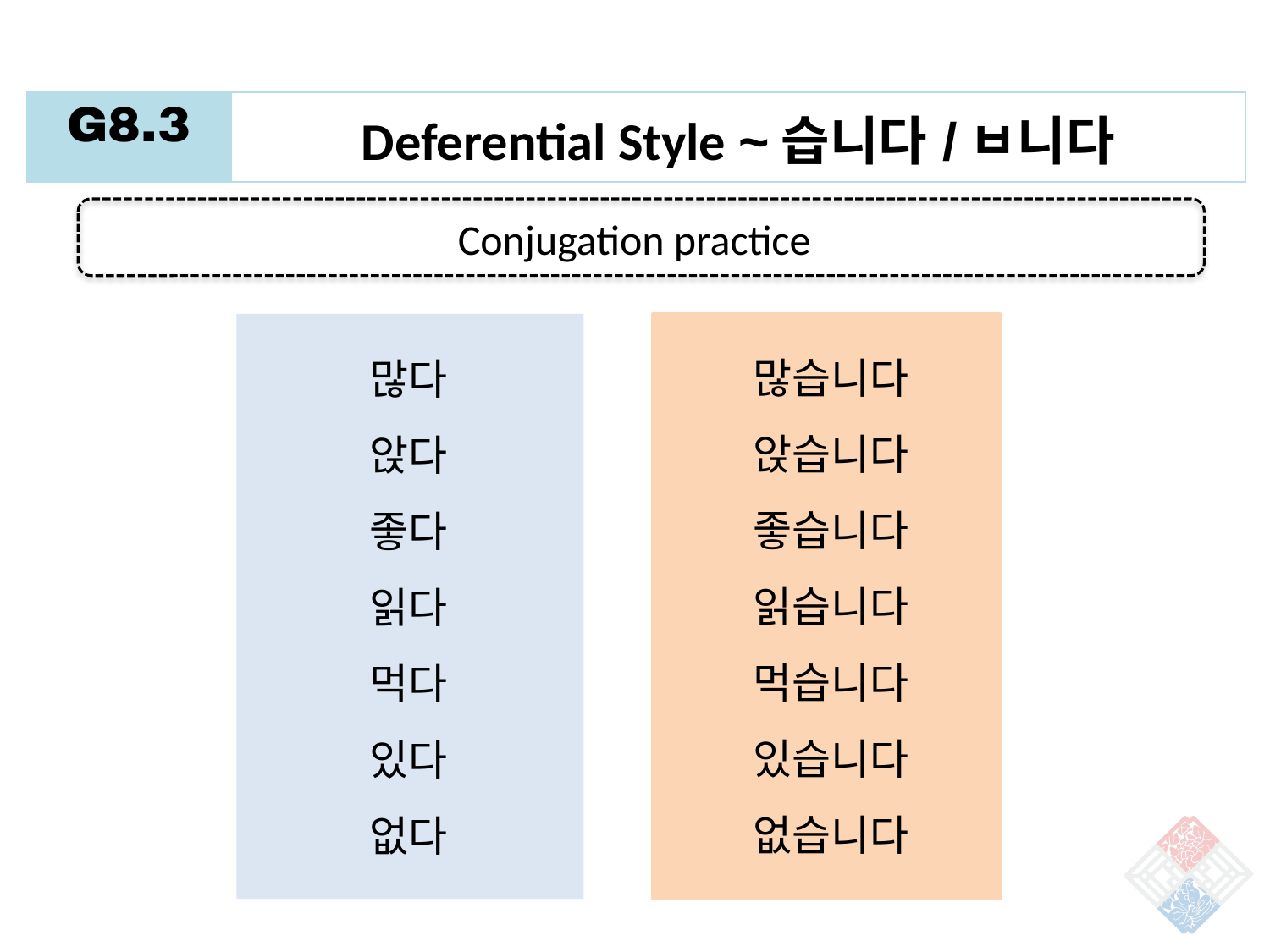

| G8.3 | Deferential Style ~습니다/ㅂ니다 |
| --- | --- |

Conjugation practice

많습니다
앉습니다
좋습니다
읽습니다
먹습니다
있습니다
없습니다
많다
앉다
좋다
읽다
먹다
있다
없다